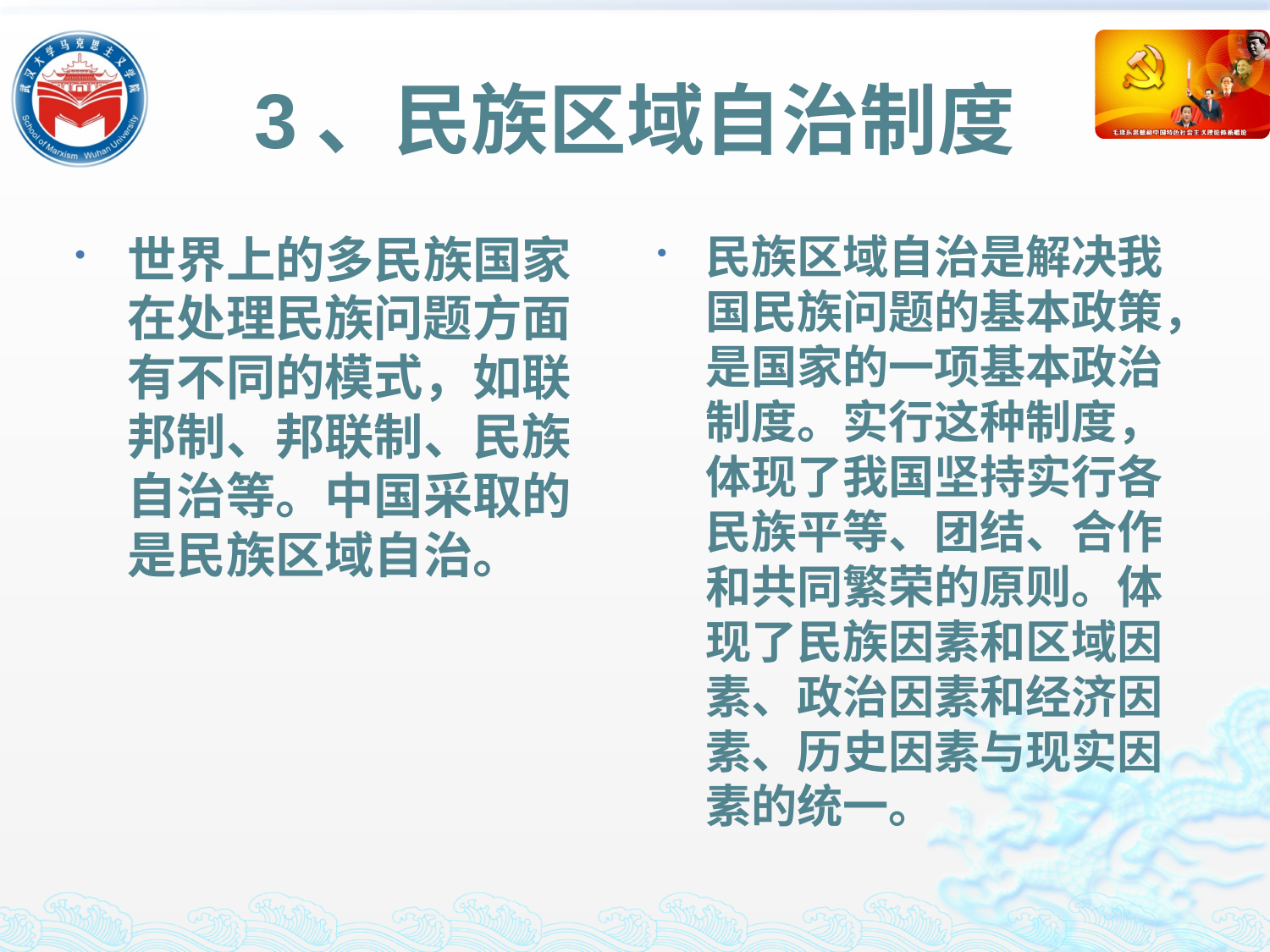

# 3、民族区域自治制度
世界上的多民族国家在处理民族问题方面有不同的模式，如联邦制、邦联制、民族自治等。中国采取的是民族区域自治。

民族区域自治是解决我国民族问题的基本政策，是国家的一项基本政治制度。实行这种制度，体现了我国坚持实行各民族平等、团结、合作和共同繁荣的原则。体现了民族因素和区域因素、政治因素和经济因素、历史因素与现实因素的统一。